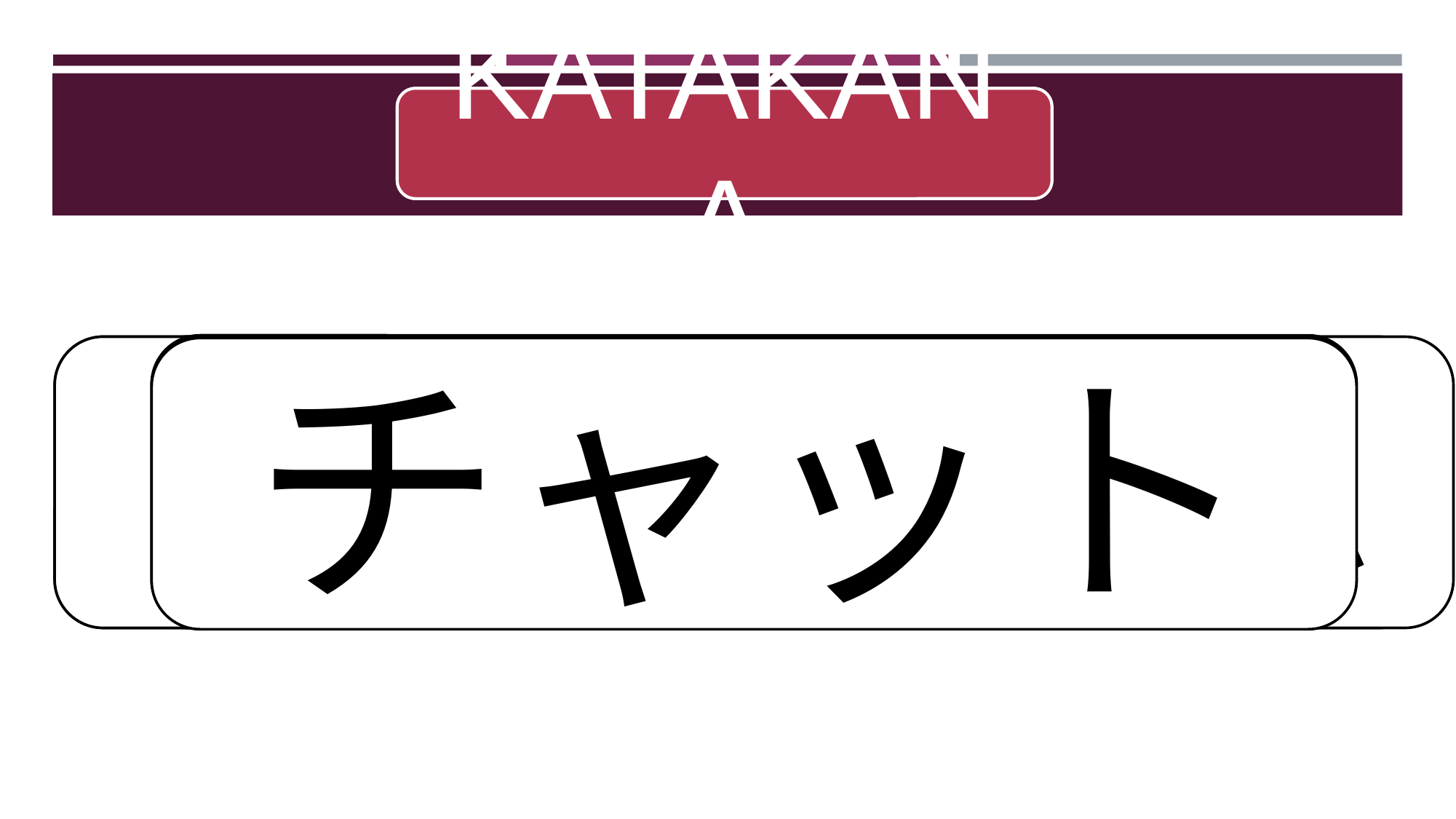

KATAKANA
マラソン
メッセージ
カリキュラム
タイトル
マイク
エアコン
チャット